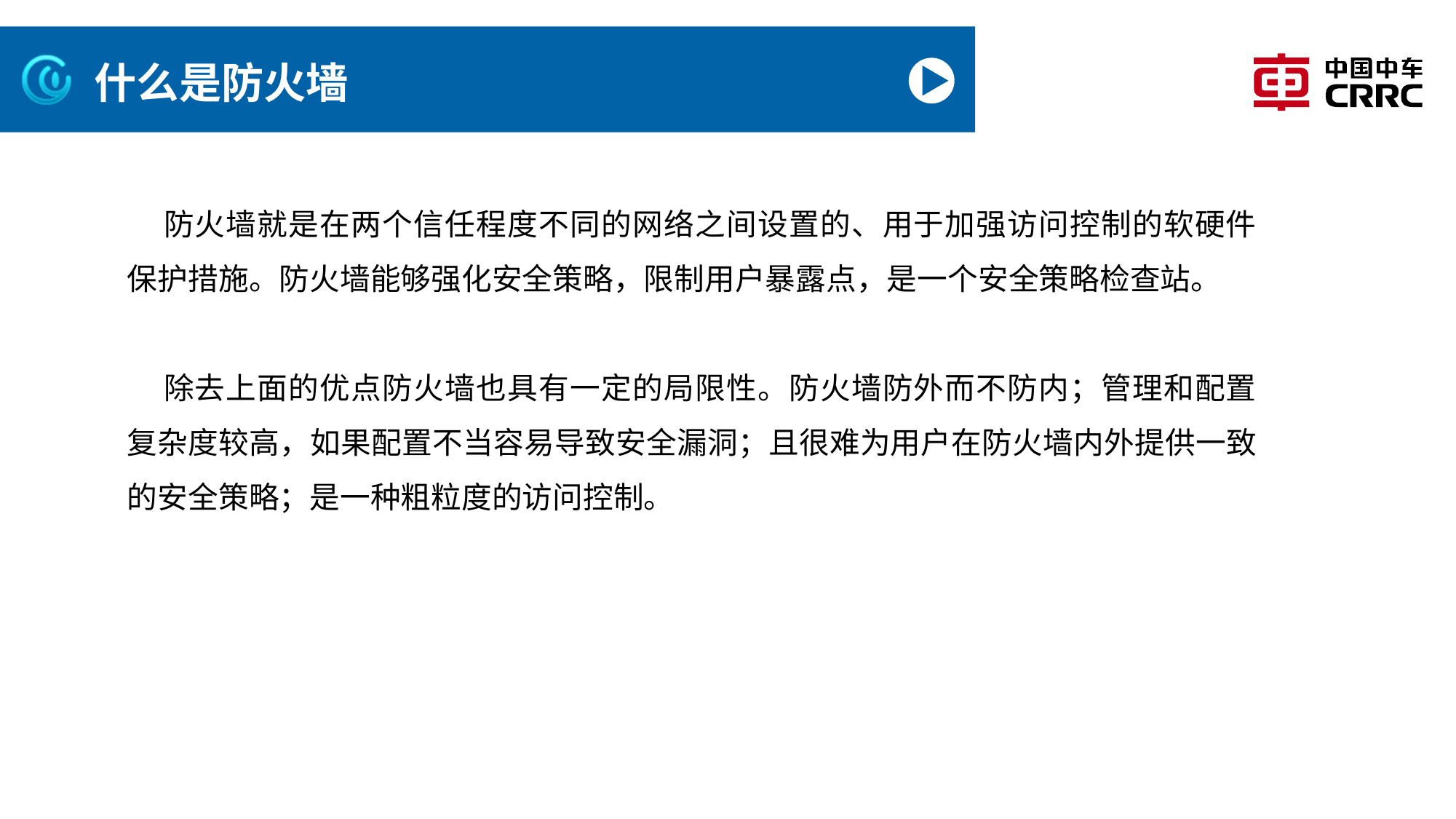

# 什么是防火墙
防火墙就是在两个信任程度不同的网络之间设置的、用于加强访问控制的软硬件保护措施。防火墙能够强化安全策略，限制用户暴露点，是一个安全策略检查站。

除去上面的优点防火墙也具有一定的局限性。防火墙防外而不防内；管理和配置复杂度较高，如果配置不当容易导致安全漏洞；且很难为用户在防火墙内外提供一致的安全策略；是一种粗粒度的访问控制。
4